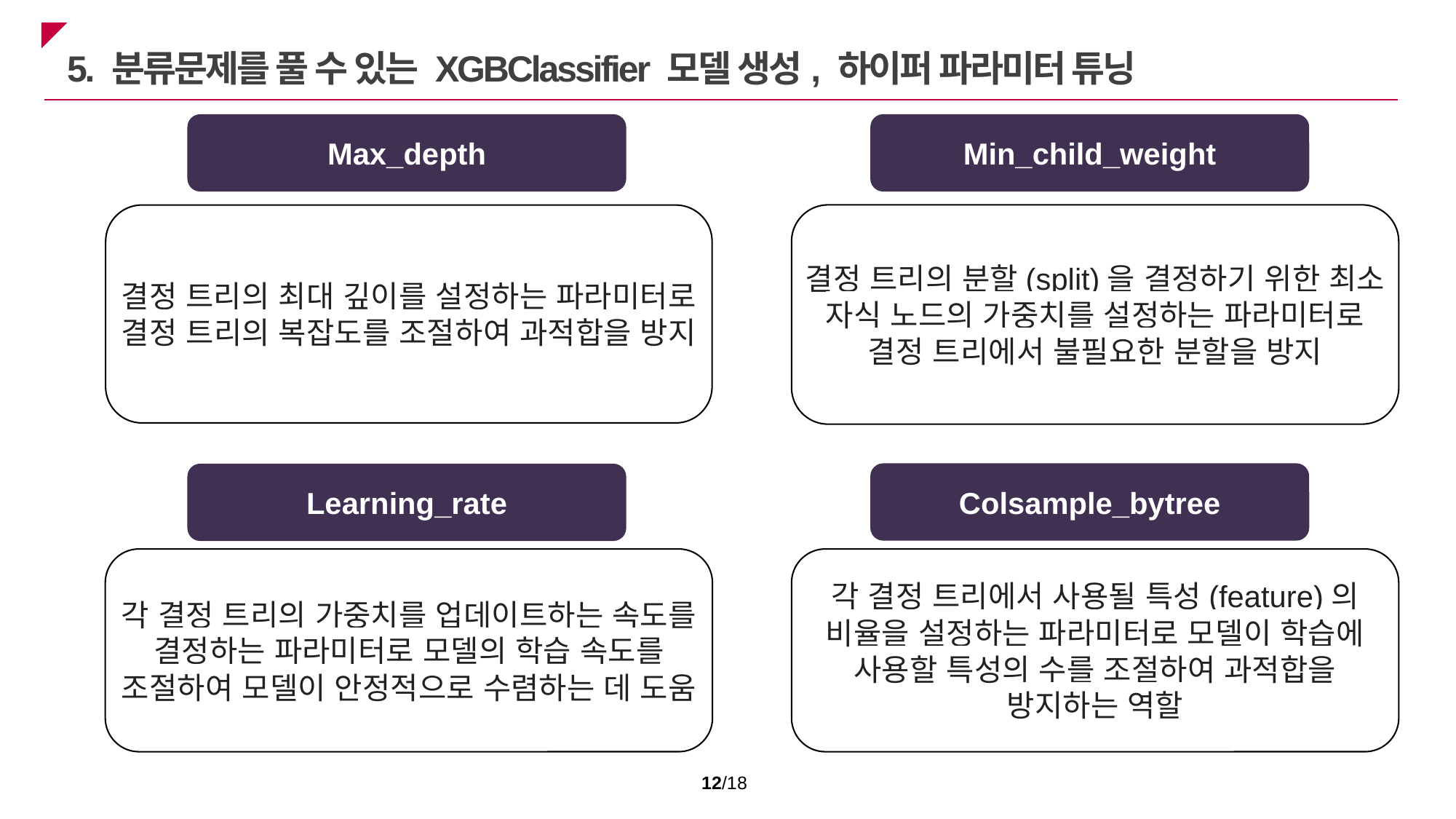

5. 분류문제를 풀 수 있는 XGBClassifier 모델 생성, 하이퍼 파라미터 튜닝

Min_child_weight
Max_depth
결정 트리의 분할(split)을 결정하기 위한 최소 자식 노드의 가중치를 설정하는 파라미터로 결정 트리에서 불필요한 분할을 방지
결정 트리의 최대 깊이를 설정하는 파라미터로 결정 트리의 복잡도를 조절하여 과적합을 방지
Colsample_bytree
Learning_rate
각 결정 트리에서 사용될 특성(feature)의 비율을 설정하는 파라미터로 모델이 학습에 사용할 특성의 수를 조절하여 과적합을 방지하는 역할
각 결정 트리의 가중치를 업데이트하는 속도를 결정하는 파라미터로 모델의 학습 속도를 조절하여 모델이 안정적으로 수렴하는 데 도움